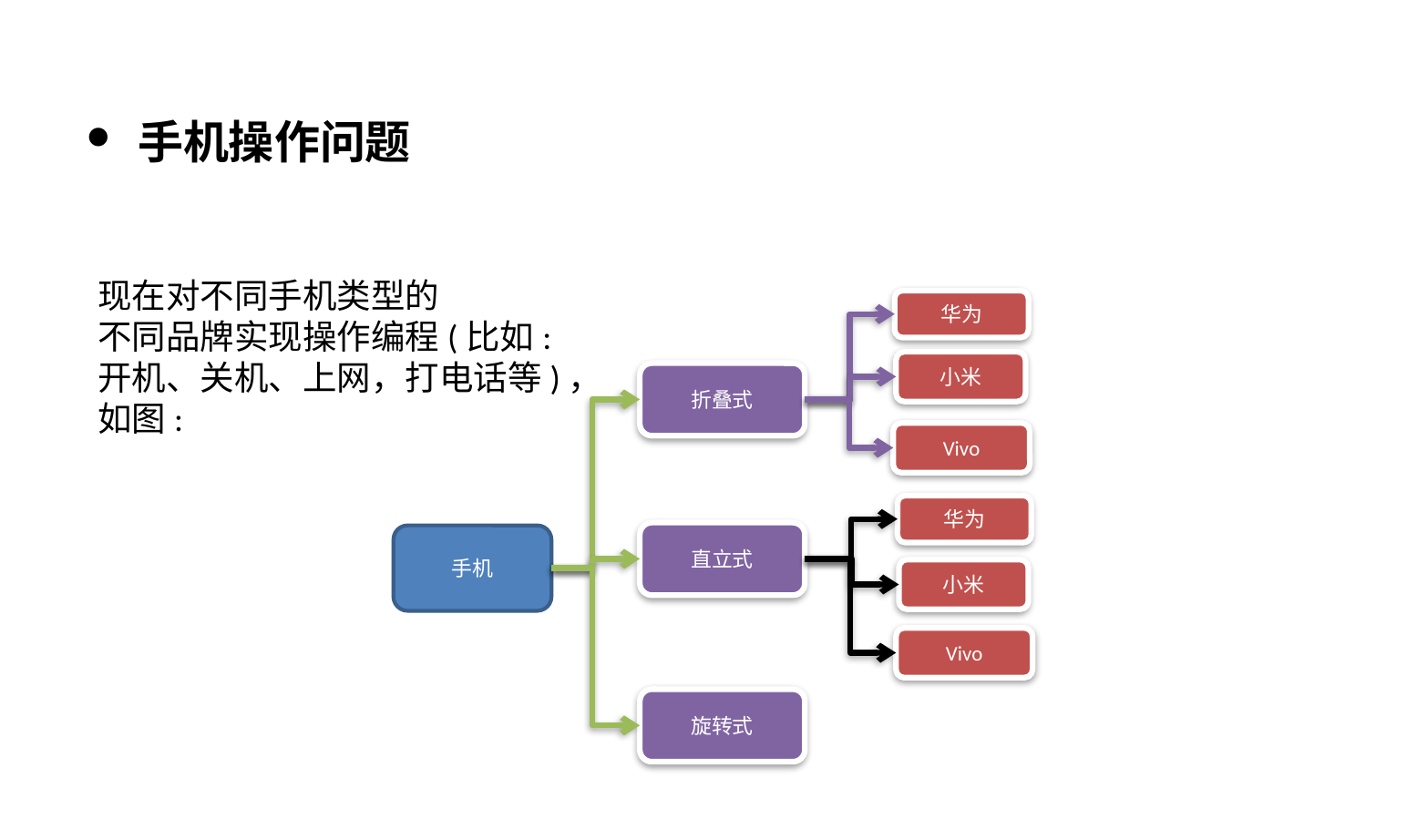

手机操作问题

现在对不同手机类型的
不同品牌实现操作编程(比如:
开机、关机、上网，打电话等)，
如图:

华为
小米
折叠式
Vivo
华为
直立式
手机
小米
Vivo
旋转式